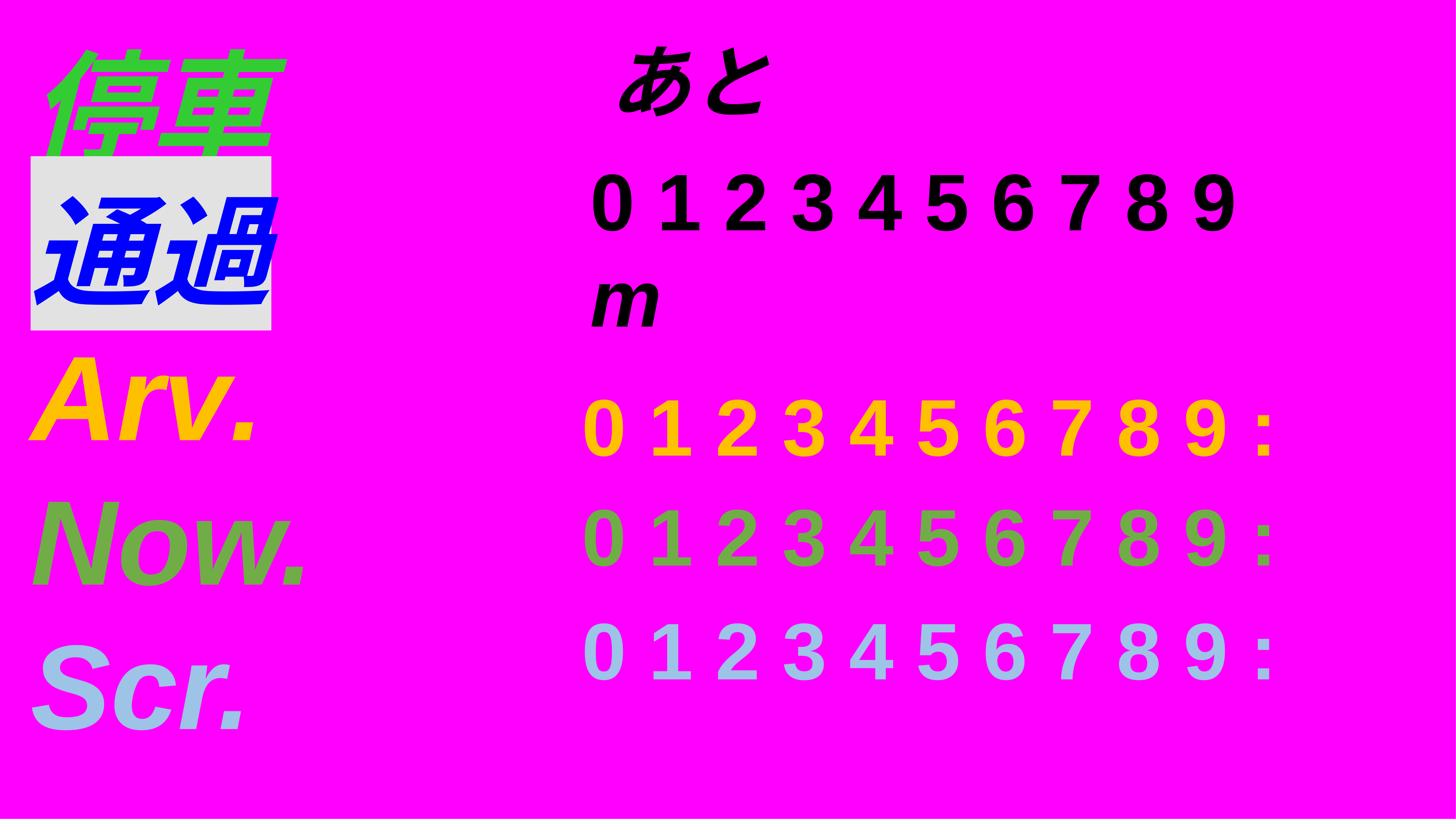

停車
通過
Arv.
Now.
Scr.
あと
0 1 2 3 4 5 6 7 8 9
m

0 1 2 3 4 5 6 7 8 9 :
0 1 2 3 4 5 6 7 8 9 :
0 1 2 3 4 5 6 7 8 9 :